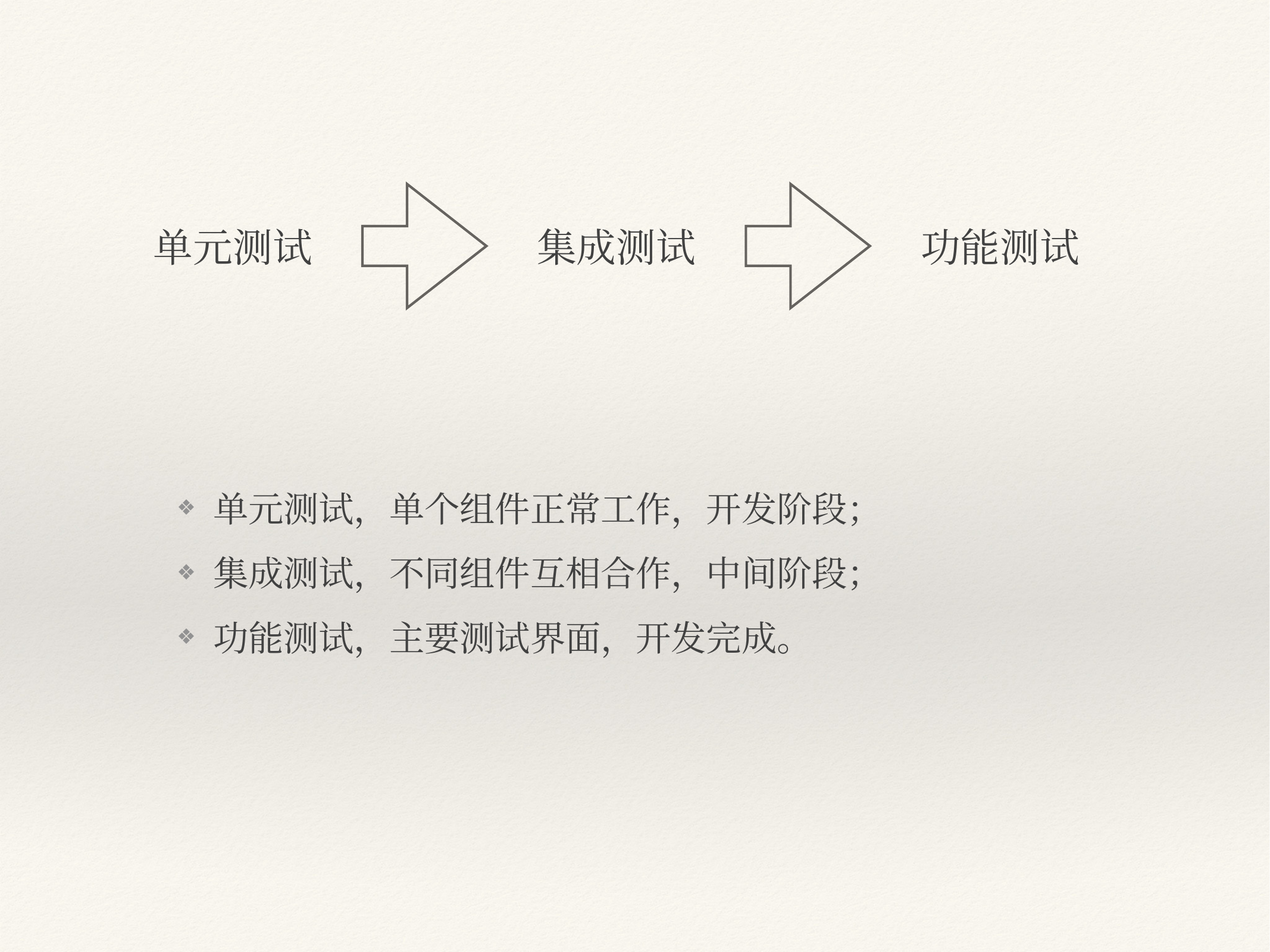

单元测试
集成测试
功能测试
单元测试，单个组件正常工作，开发阶段；
集成测试，不同组件互相合作，中间阶段；
功能测试，主要测试界面，开发完成。